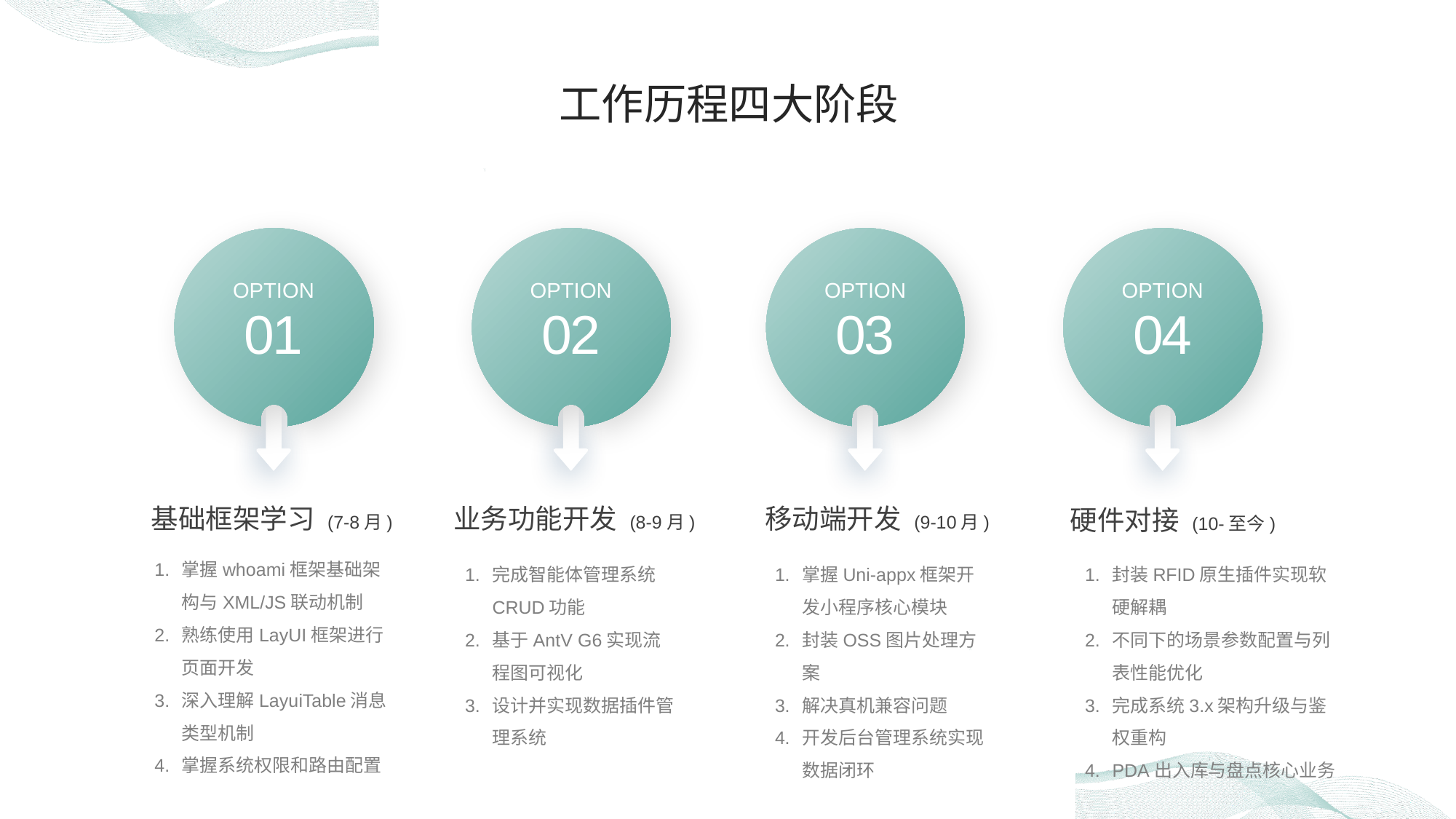

工作历程四大阶段

OPTION
OPTION
OPTION
OPTION
01
02
03
04

业务功能开发 (8-9月)
移动端开发 (9-10月)
基础框架学习 (7-8月)
硬件对接 (10-至今)
掌握whoami框架基础架构与XML/JS联动机制
熟练使用LayUI框架进行页面开发
深入理解LayuiTable消息类型机制
掌握系统权限和路由配置
完成智能体管理系统CRUD功能
基于AntV G6实现流程图可视化
设计并实现数据插件管理系统
掌握Uni-appx框架开发小程序核心模块
封装OSS图片处理方案
解决真机兼容问题
开发后台管理系统实现数据闭环
封装RFID原生插件实现软硬解耦
不同下的场景参数配置与列表性能优化
完成系统3.x架构升级与鉴权重构
PDA出入库与盘点核心业务